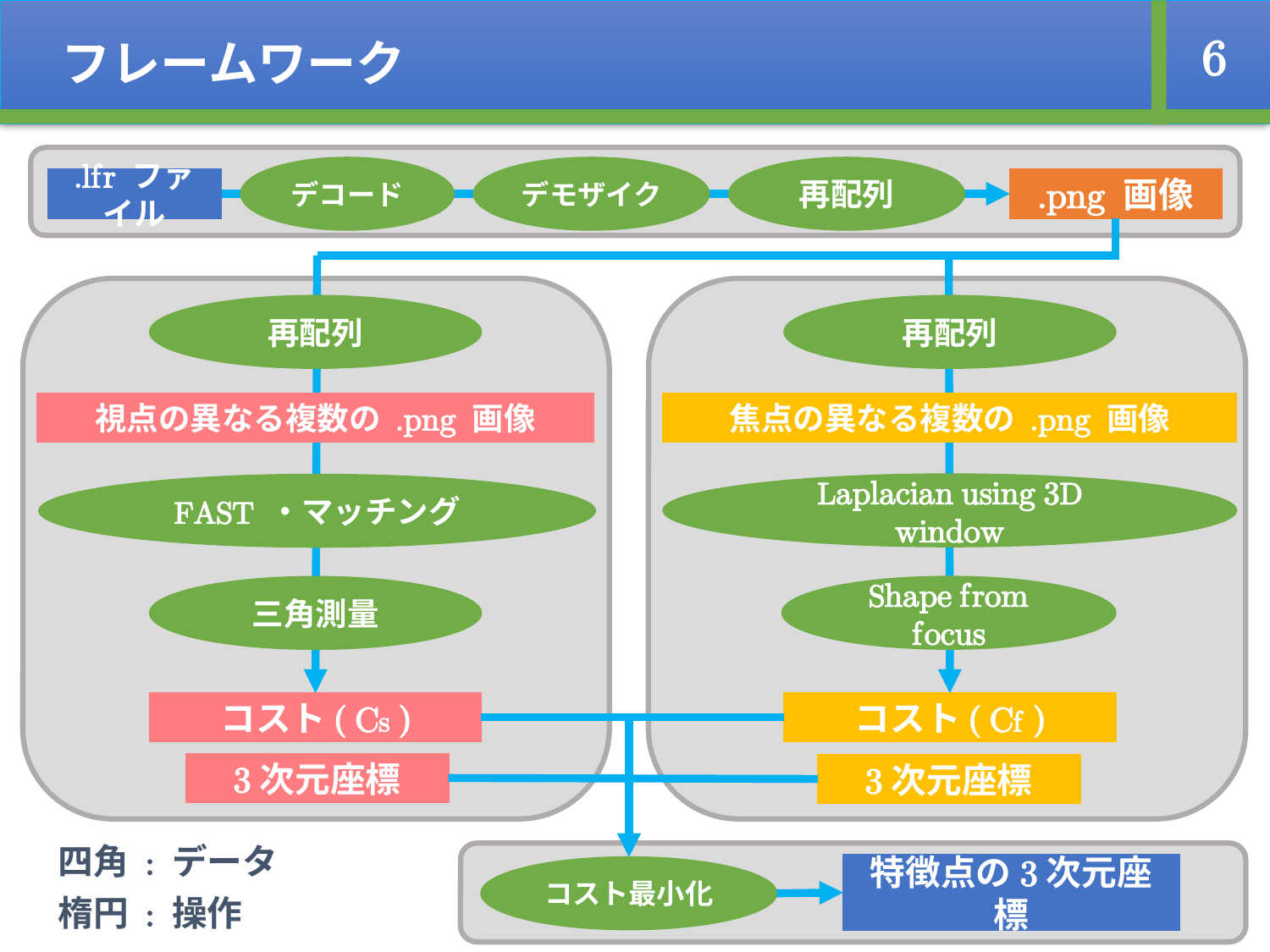

フレームワーク
6

デコード
デモザイク
再配列
.lfr ファイル
.png 画像

再配列
再配列
視点の異なる複数の .png 画像
焦点の異なる複数の .png 画像
Laplacian using 3D window
FAST ・マッチング
Shape from focus
三角測量
コスト( Cs )
コスト( Cf )
3次元座標
3次元座標
四角 : データ
楕円 : 操作

特徴点の3次元座標
コスト最小化